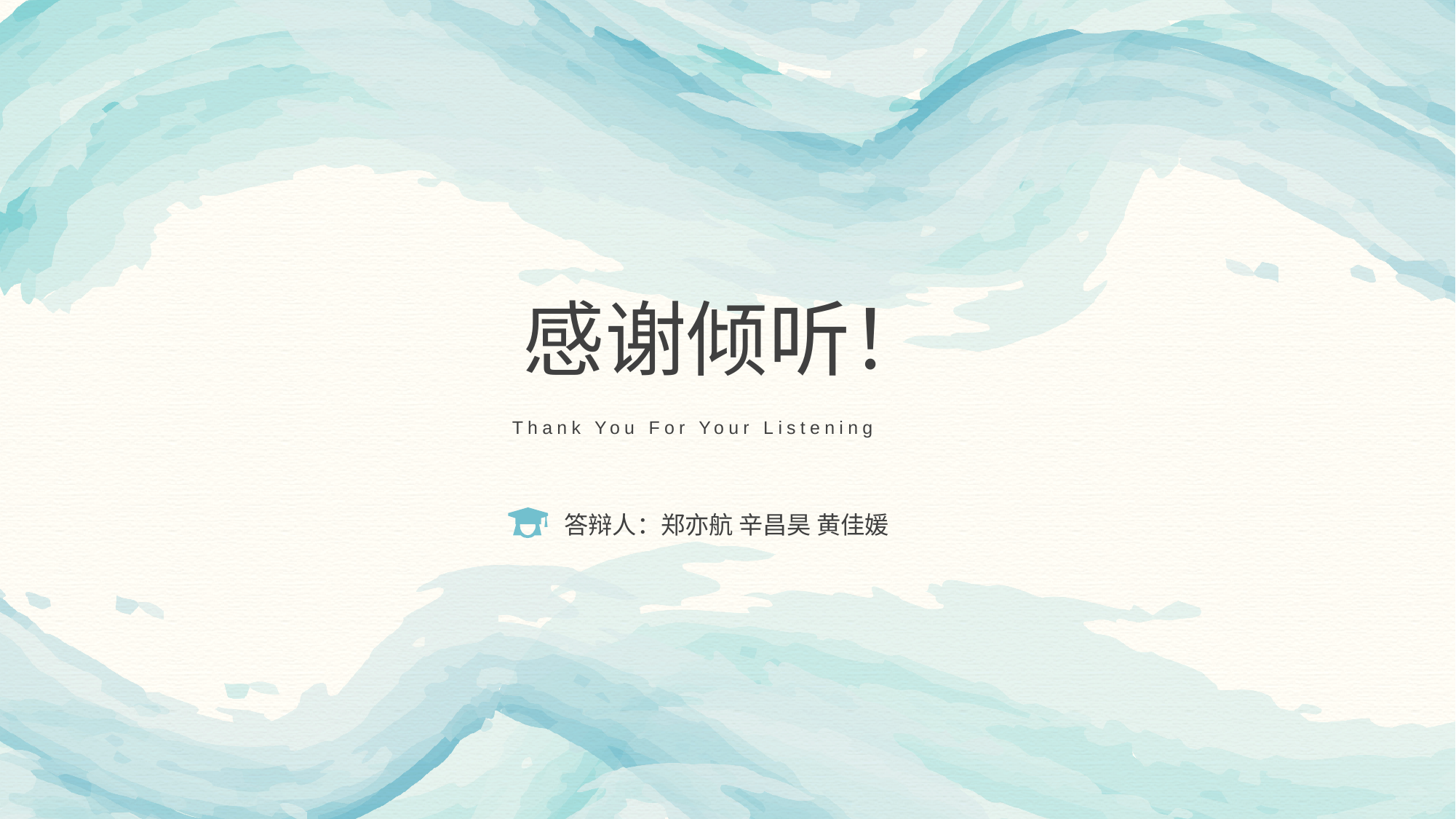

感谢倾听！
Thank You For Your Listening

答辩人：郑亦航 辛昌昊 黄佳媛